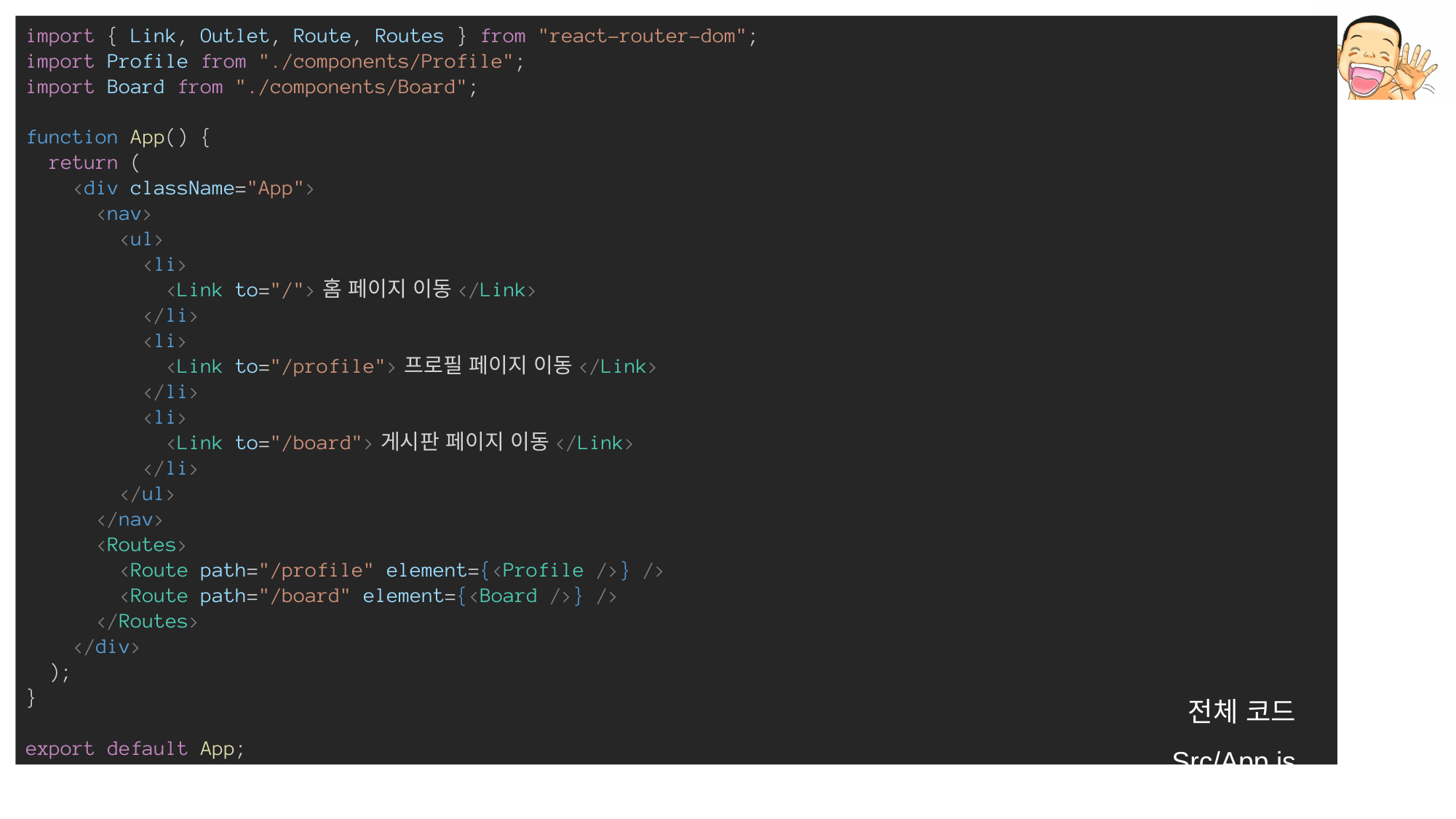

import { Link, Outlet, Route, Routes } from "react-router-dom";
import Profile from "./components/Profile";
import Board from "./components/Board";
function App() {
  return (
    <div className="App">
      <nav>
        <ul>
          <li>
            <Link to="/">홈 페이지 이동</Link>
          </li>
          <li>
            <Link to="/profile">프로필 페이지 이동</Link>
          </li>
          <li>
            <Link to="/board">게시판 페이지 이동</Link>
          </li>
        </ul>
      </nav>
      <Routes>
        <Route path="/profile" element={<Profile />} />
        <Route path="/board" element={<Board />} />
      </Routes>
    </div>
  );
}
export default App;
전체 코드
Src/App.js